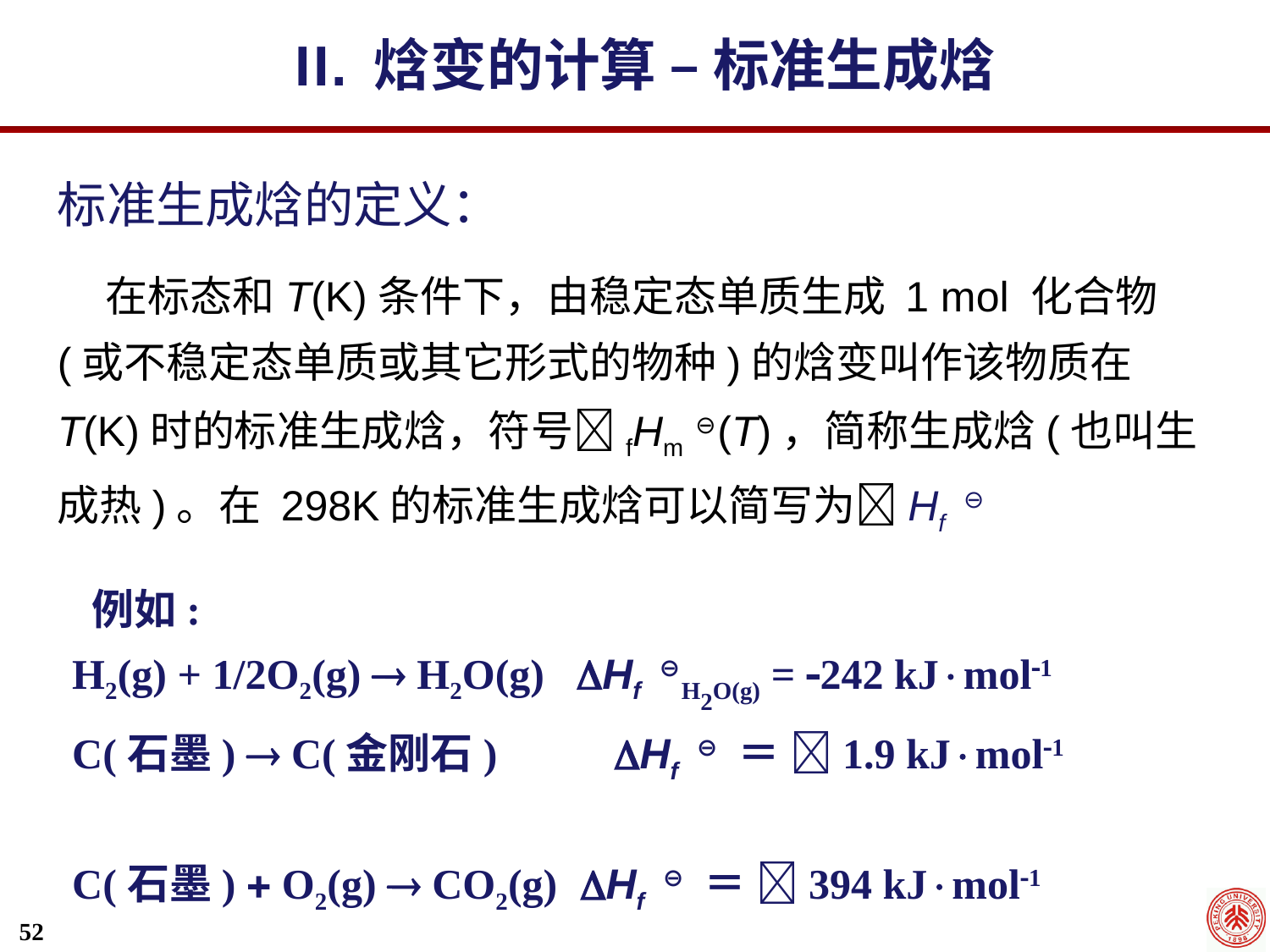

焓变的计算 – 标准生成焓

标准生成焓的定义：
    在标态和T(K)条件下，由稳定态单质生成 1 mol 化合物(或不稳定态单质或其它形式的物种)的焓变叫作该物质在T(K)时的标准生成焓，符号ΔfHm ⊖ (T)，简称生成焓(也叫生成热)。在 298K的标准生成焓可以简写为ΔHf  ⊖
 例如:
H2(g) + 1/2O2(g) → H2O(g)   ΔHf  ⊖ H2O(g) = −242 kJ⋅mol−1
C(石墨) → C(金刚石)           ΔHf  ⊖ ＝ +1.9 kJ⋅mol−1
C(石墨) + O2(g) → CO2(g) 	ΔHf  ⊖ ＝ −394 kJ⋅mol−1
52